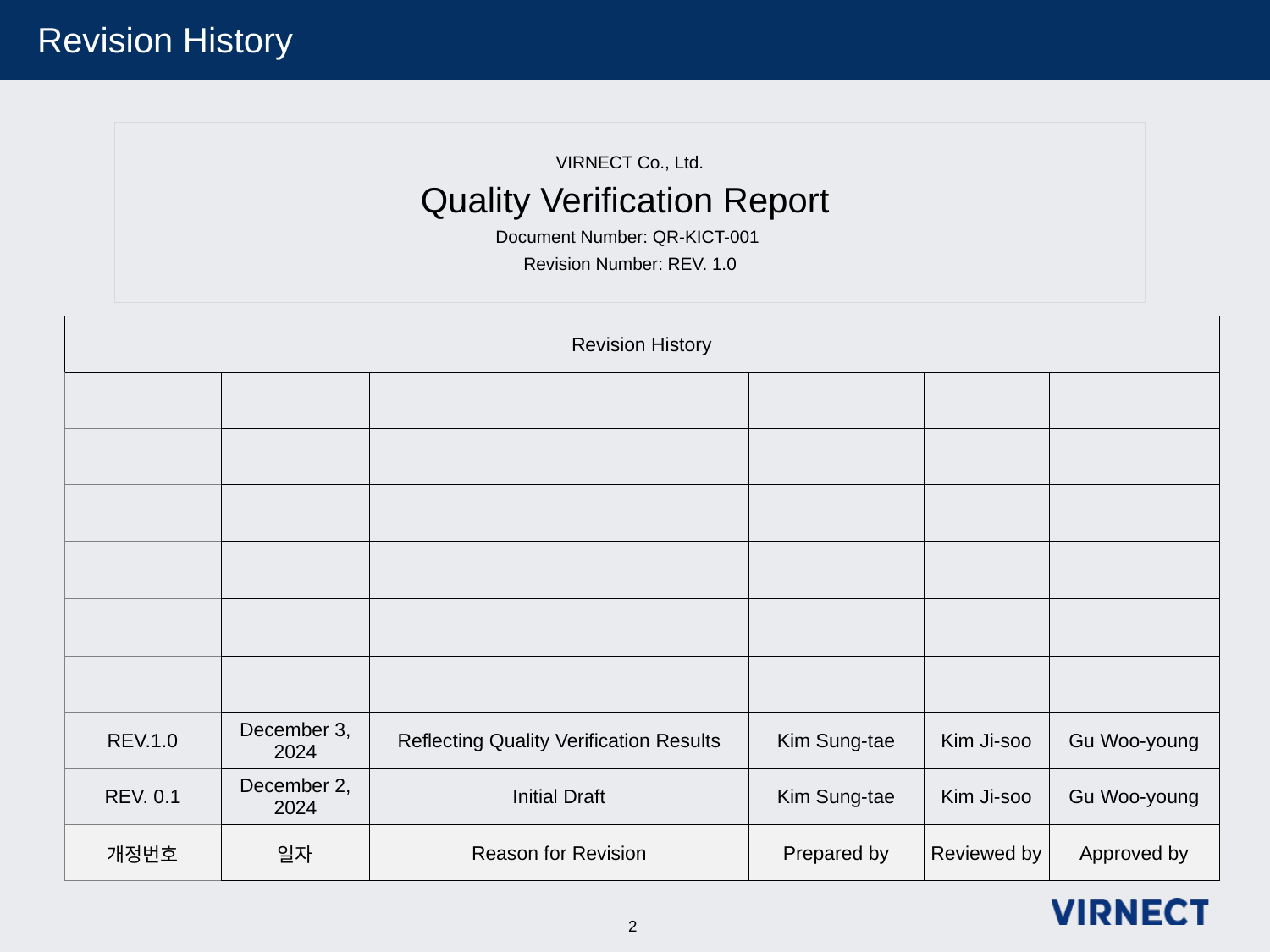

# Revision History

VIRNECT Co., Ltd.
Quality Verification Report
Document Number: QR-KICT-001
Revision Number: REV. 1.0
| Revision History |  |  |  |  |  |
| --- | --- | --- | --- | --- | --- |
|  |  |  |  |  |  |
|  |  |  |  |  |  |
|  |  |  |  |  |  |
|  |  |  |  |  |  |
|  |  |  |  |  |  |
|  |  |  |  |  |  |
| REV.1.0 | December 3, 2024 | Reflecting Quality Verification Results | Kim Sung-tae | Kim Ji-soo | Gu Woo-young |
| REV. 0.1 | December 2, 2024 | Initial Draft | Kim Sung-tae | Kim Ji-soo | Gu Woo-young |
| 개정번호 | 일자 | Reason for Revision | Prepared by | Reviewed by | Approved by |